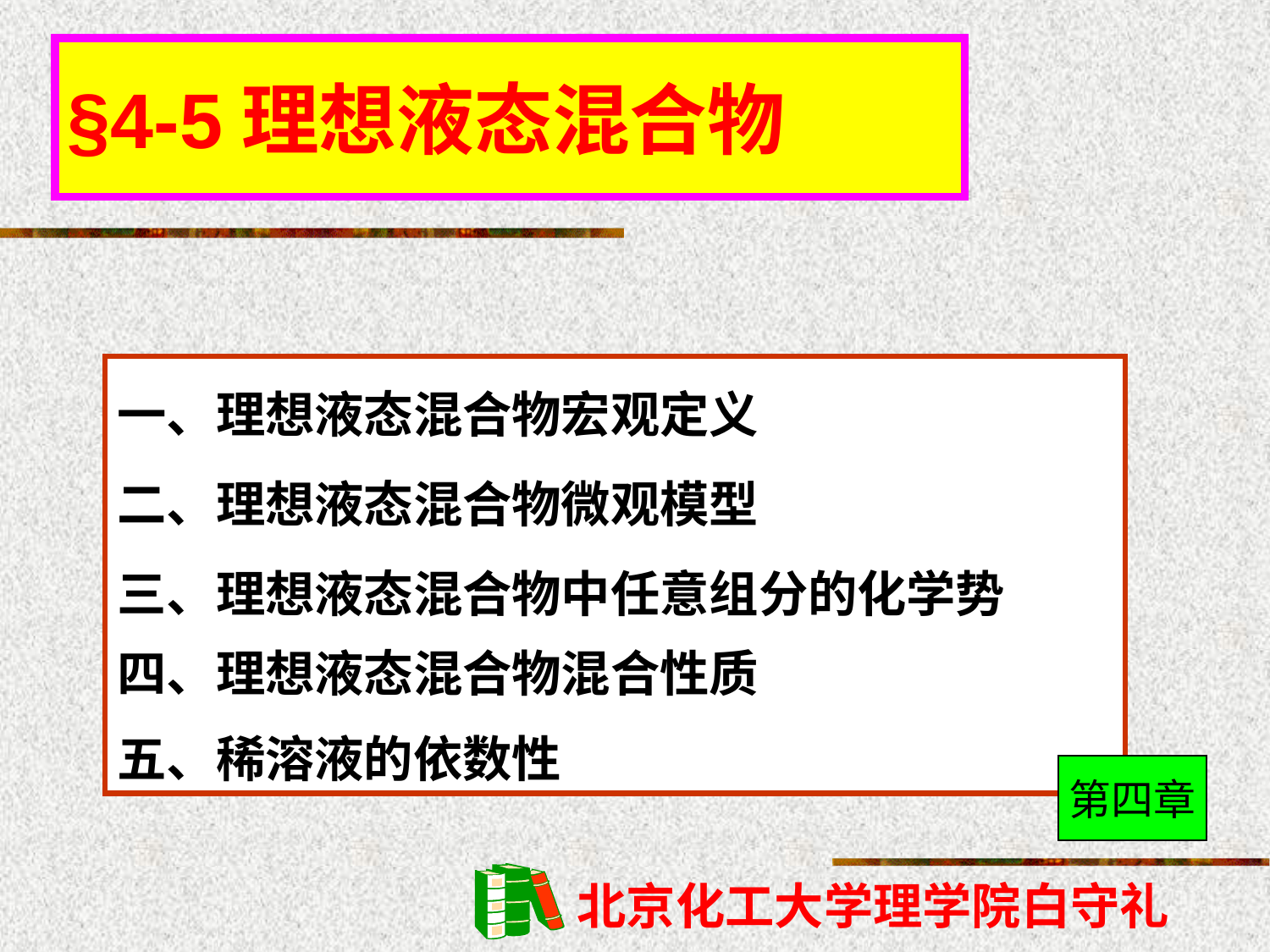

§4-5理想液态混合物
一、理想液态混合物宏观定义
二、理想液态混合物微观模型
三、理想液态混合物中任意组分的化学势
四、理想液态混合物混合性质
五、稀溶液的依数性
第四章